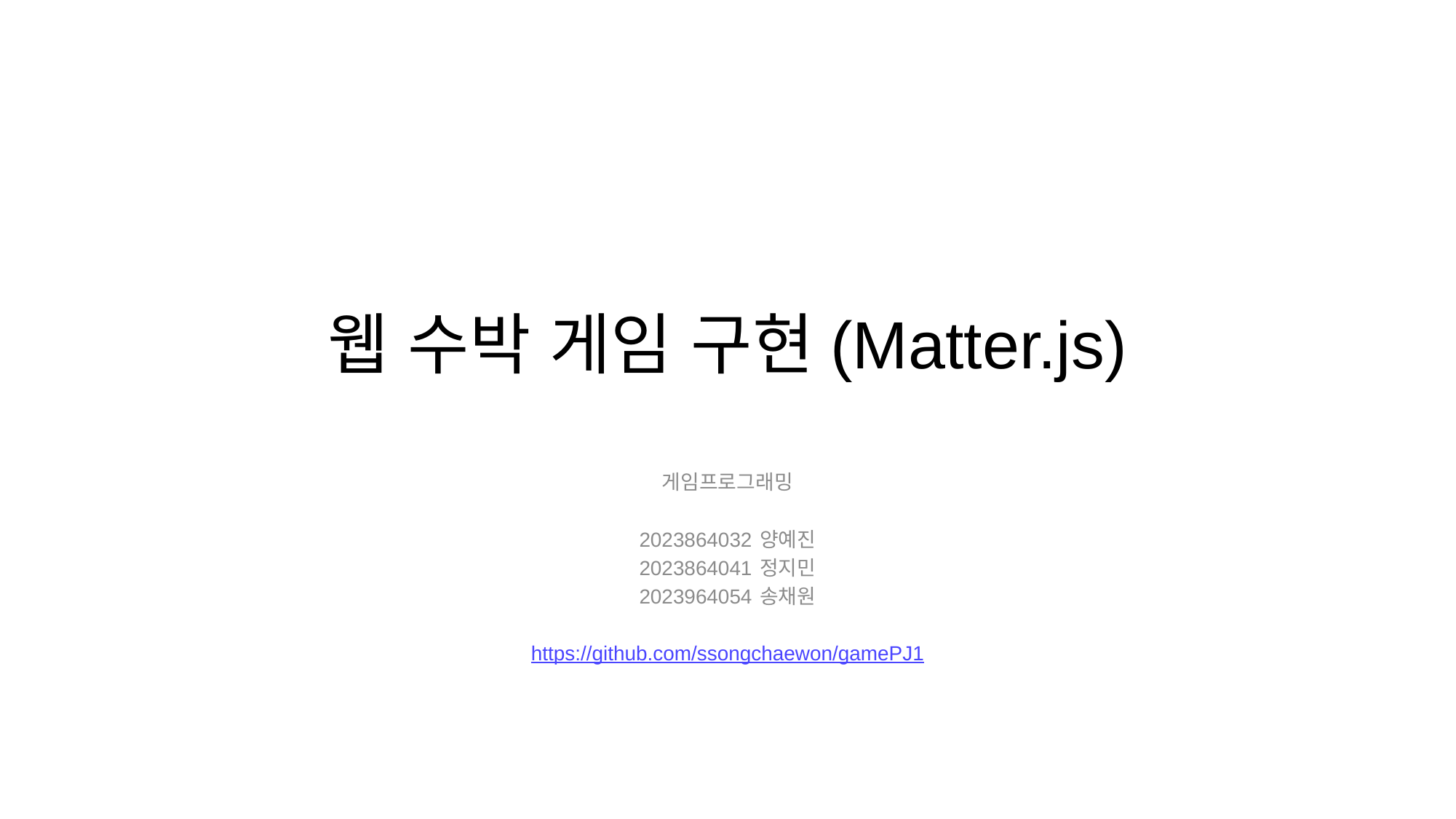

# 웹 수박 게임 구현(Matter.js)
게임프로그래밍

2023864032 양예진
2023864041 정지민
2023964054 송채원

https://github.com/ssongchaewon/gamePJ1